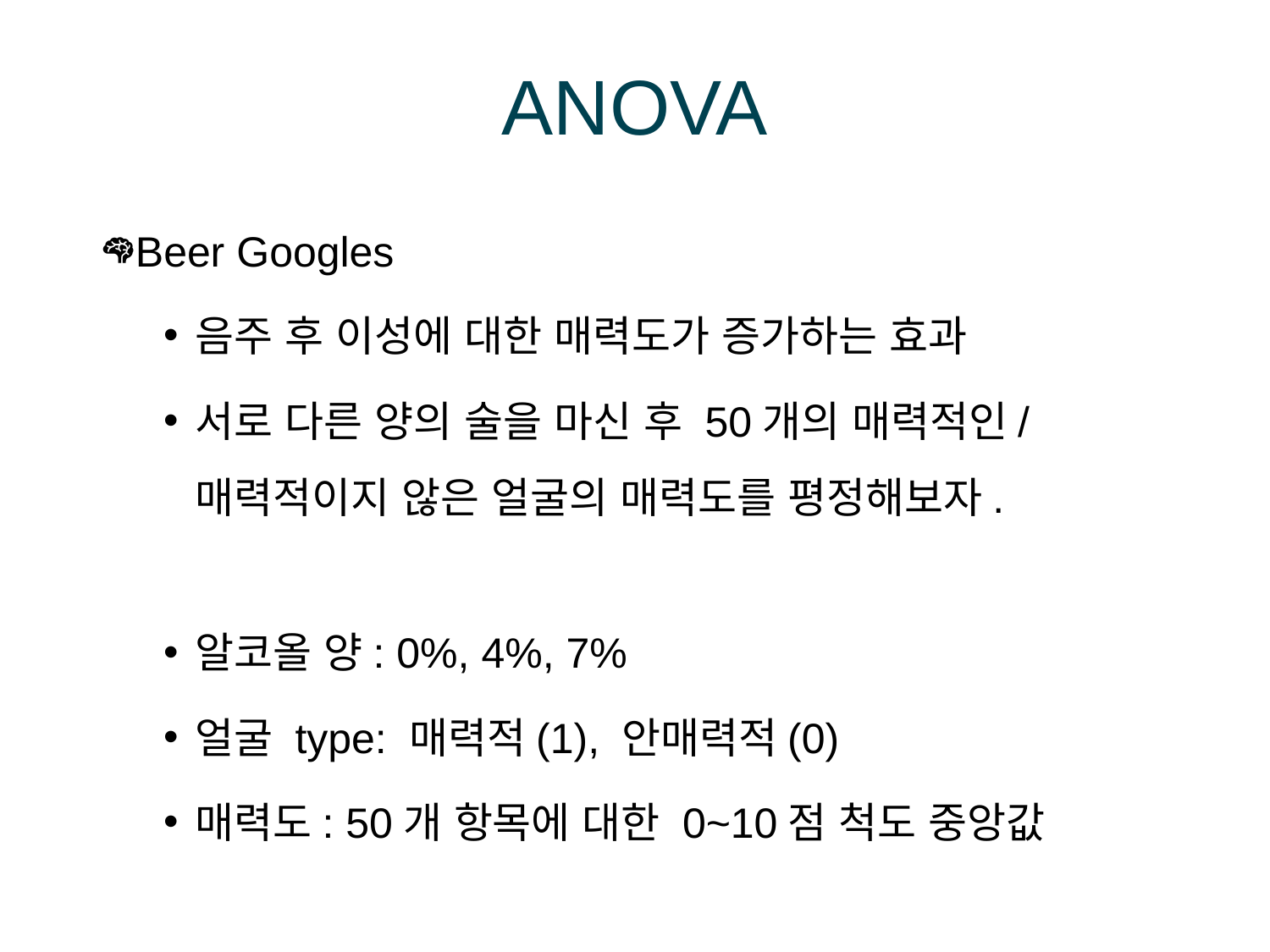

# ANOVA
Beer Googles
음주 후 이성에 대한 매력도가 증가하는 효과
서로 다른 양의 술을 마신 후 50개의 매력적인/매력적이지 않은 얼굴의 매력도를 평정해보자.

알코올 양: 0%, 4%, 7%
얼굴 type: 매력적(1), 안매력적(0)
매력도: 50개 항목에 대한 0~10점 척도 중앙값